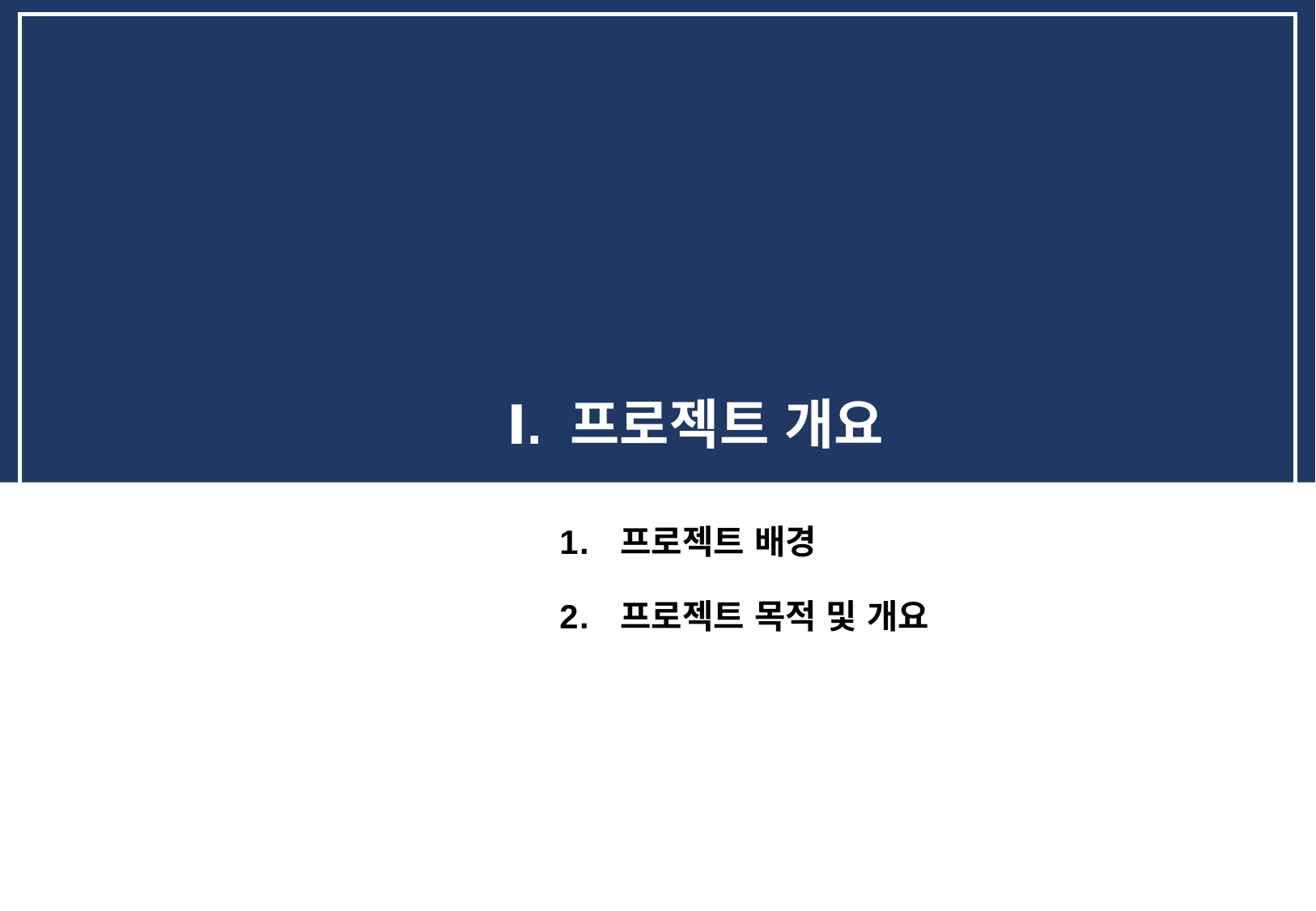

Ⅰ. 프로젝트 개요
프로젝트 배경
프로젝트 목적 및 개요